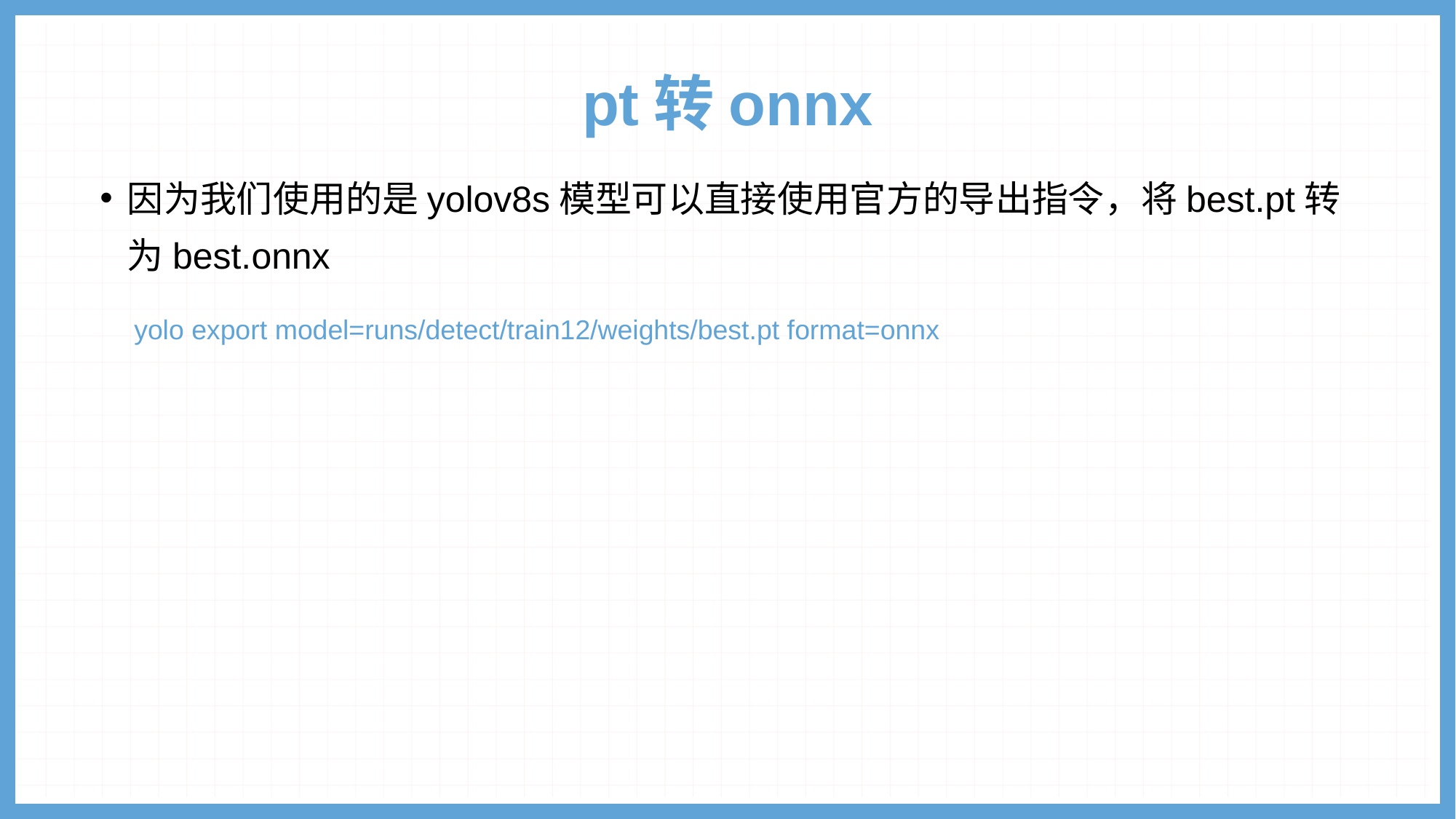

# pt转onnx
因为我们使用的是yolov8s模型可以直接使用官方的导出指令，将best.pt转为best.onnx
yolo export model=runs/detect/train12/weights/best.pt format=onnx